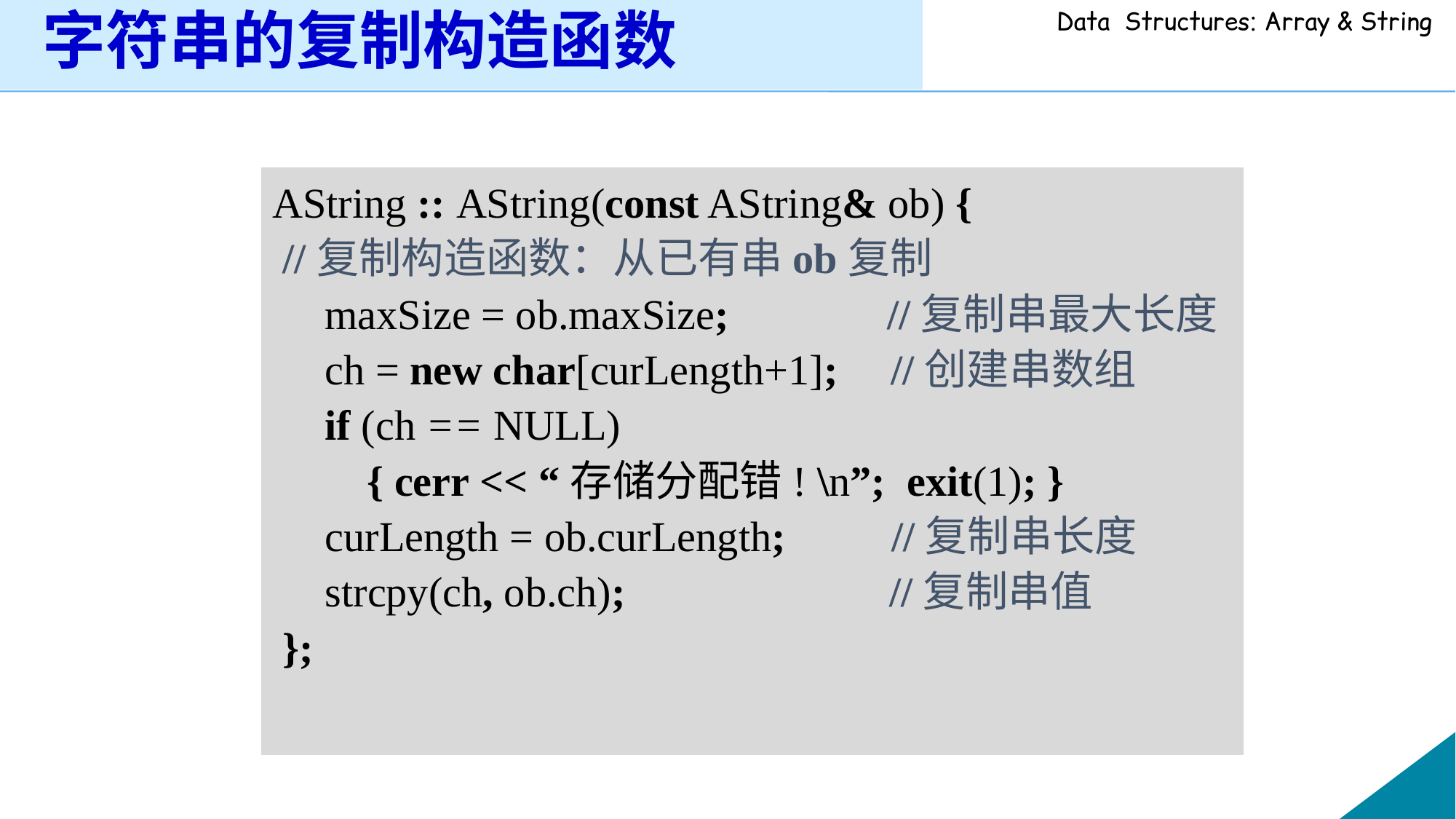

# 字符串的复制构造函数
AString :: AString(const AString& ob) {
 //复制构造函数：从已有串ob复制
     maxSize = ob.maxSize;               //复制串最大长度
     ch = new char[curLength+1];     //创建串数组
     if (ch == NULL)
         { cerr << “存储分配错! \n”;  exit(1); }
     curLength = ob.curLength;          //复制串长度
     strcpy(ch, ob.ch);                         //复制串值
 };